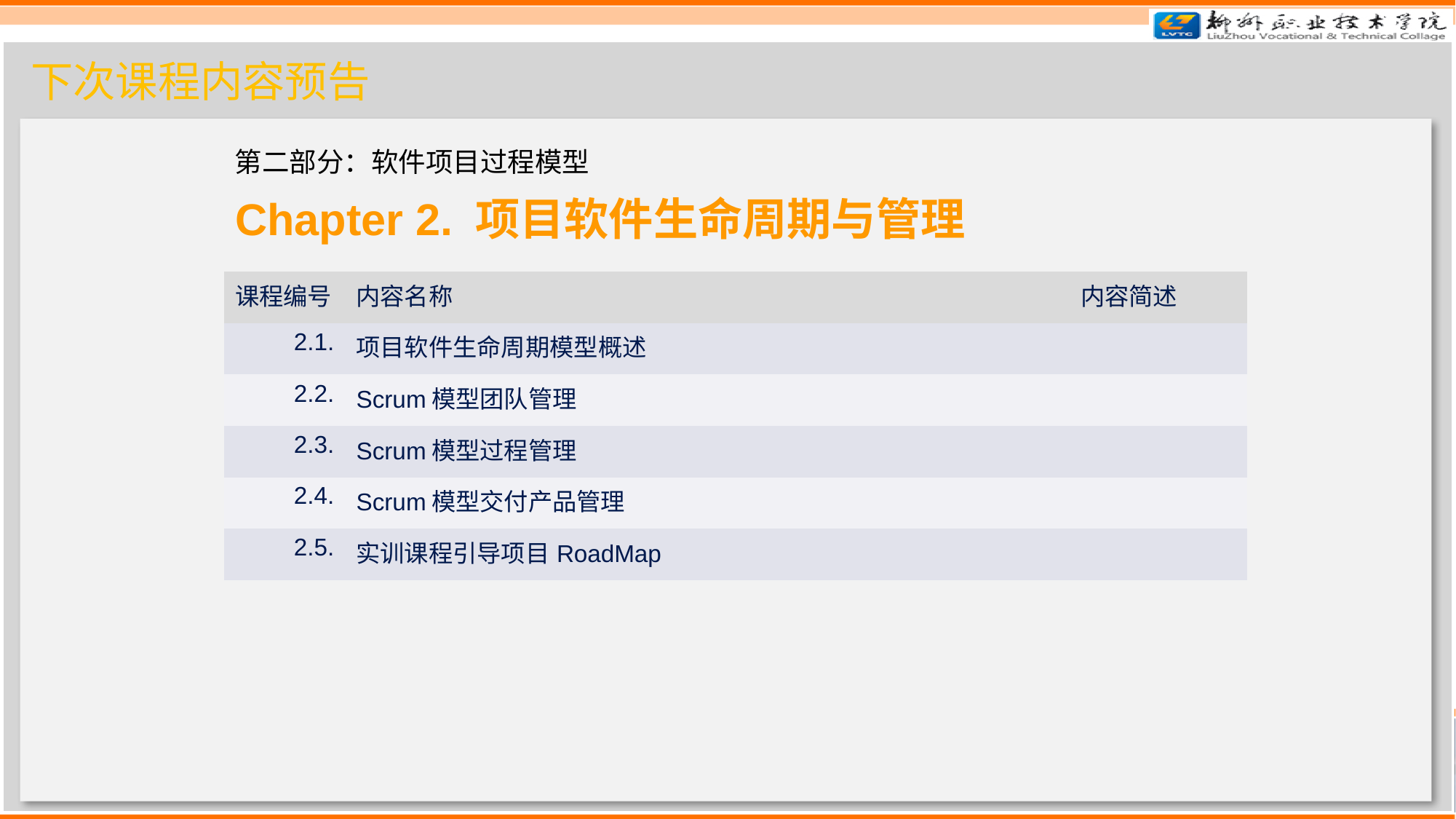

# 下次课程内容预告
第二部分：软件项目过程模型
Chapter 2. 项目软件生命周期与管理
| 课程编号 | 内容名称 | 内容简述 |
| --- | --- | --- |
| 2.1. | 项目软件生命周期模型概述 |  |
| 2.2. | Scrum模型团队管理 |  |
| 2.3. | Scrum模型过程管理 |  |
| 2.4. | Scrum模型交付产品管理 |  |
| 2.5. | 实训课程引导项目RoadMap |  |